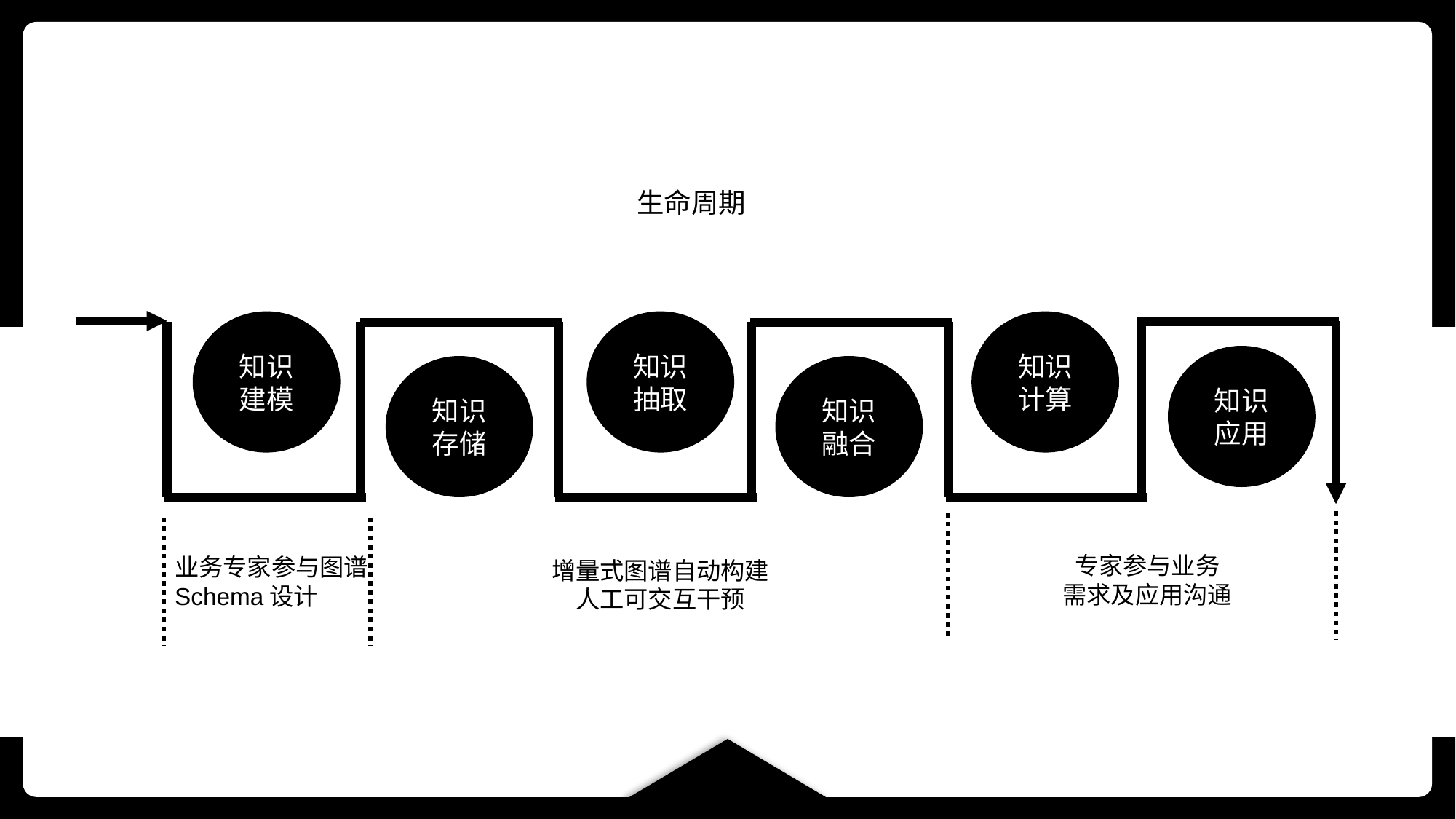

生命周期
知识建模
知识抽取
知识计算
知识应用
知识存储
知识融合
专家参与业务
需求及应用沟通
业务专家参与图谱Schema设计
增量式图谱自动构建
人工可交互干预